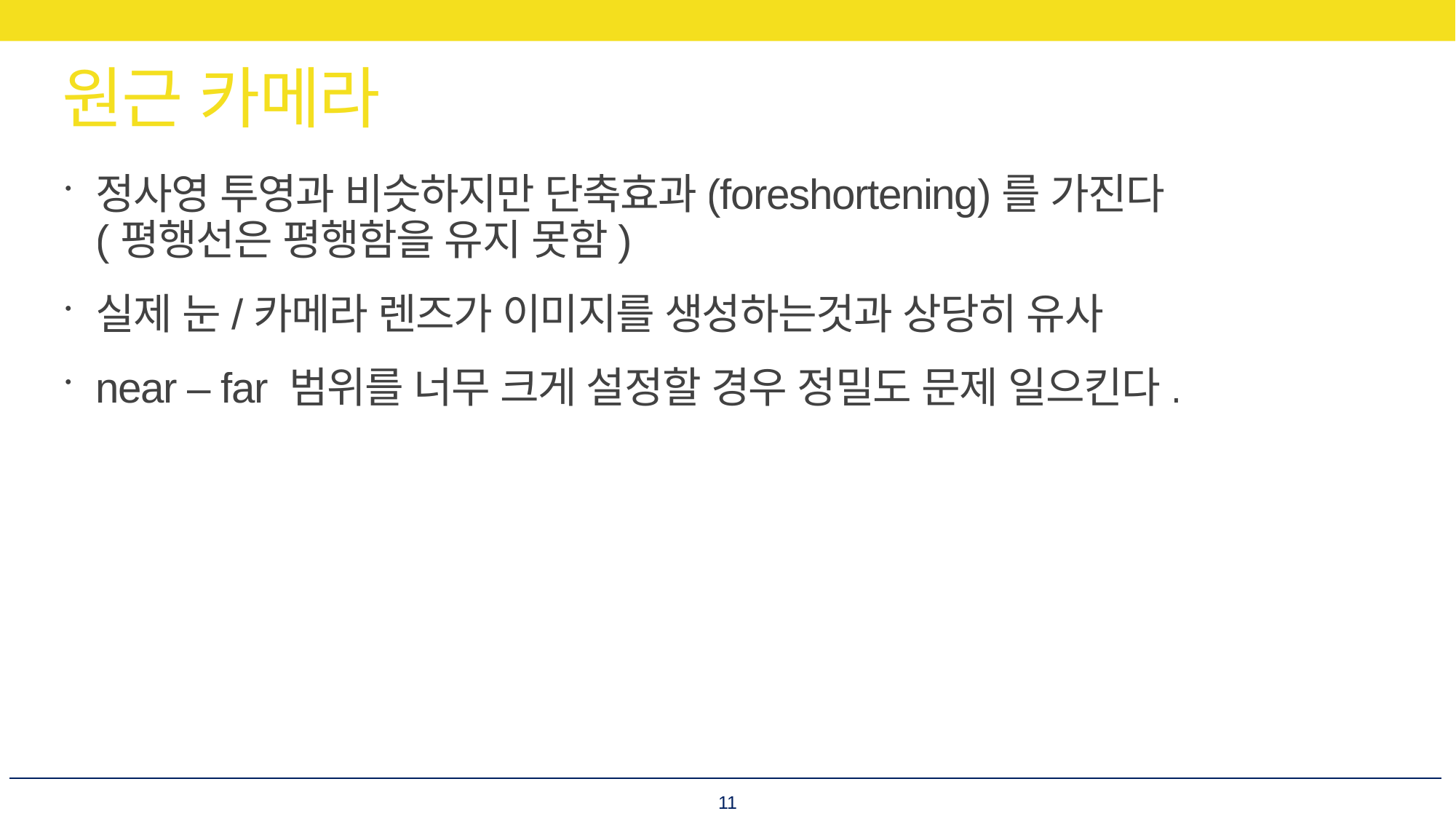

# 원근 카메라
정사영 투영과 비슷하지만 단축효과(foreshortening)를 가진다
(평행선은 평행함을 유지 못함)

실제 눈/카메라 렌즈가 이미지를 생성하는것과 상당히 유사

near – far 범위를 너무 크게 설정할 경우 정밀도 문제 일으킨다.
11